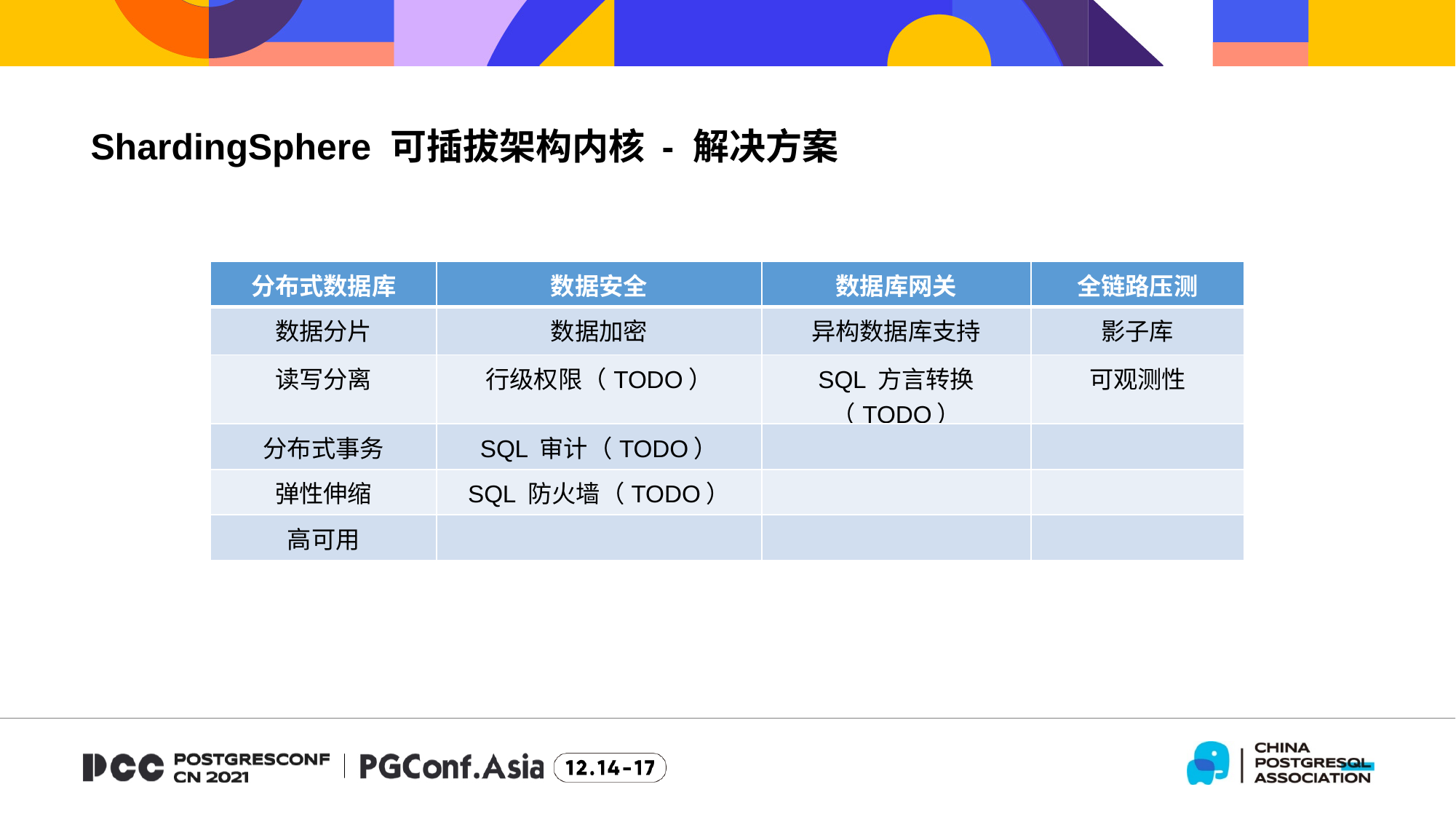

ShardingSphere 可插拔架构内核 - 解决方案
| 分布式数据库 | 数据安全 | 数据库网关 | 全链路压测 |
| --- | --- | --- | --- |
| 数据分片 | 数据加密 | 异构数据库支持 | 影子库 |
| 读写分离 | 行级权限（TODO） | SQL 方言转换（TODO） | 可观测性 |
| 分布式事务 | SQL 审计（TODO） |  |  |
| 弹性伸缩 | SQL 防火墙（TODO） |  |  |
| 高可用 |  |  |  |